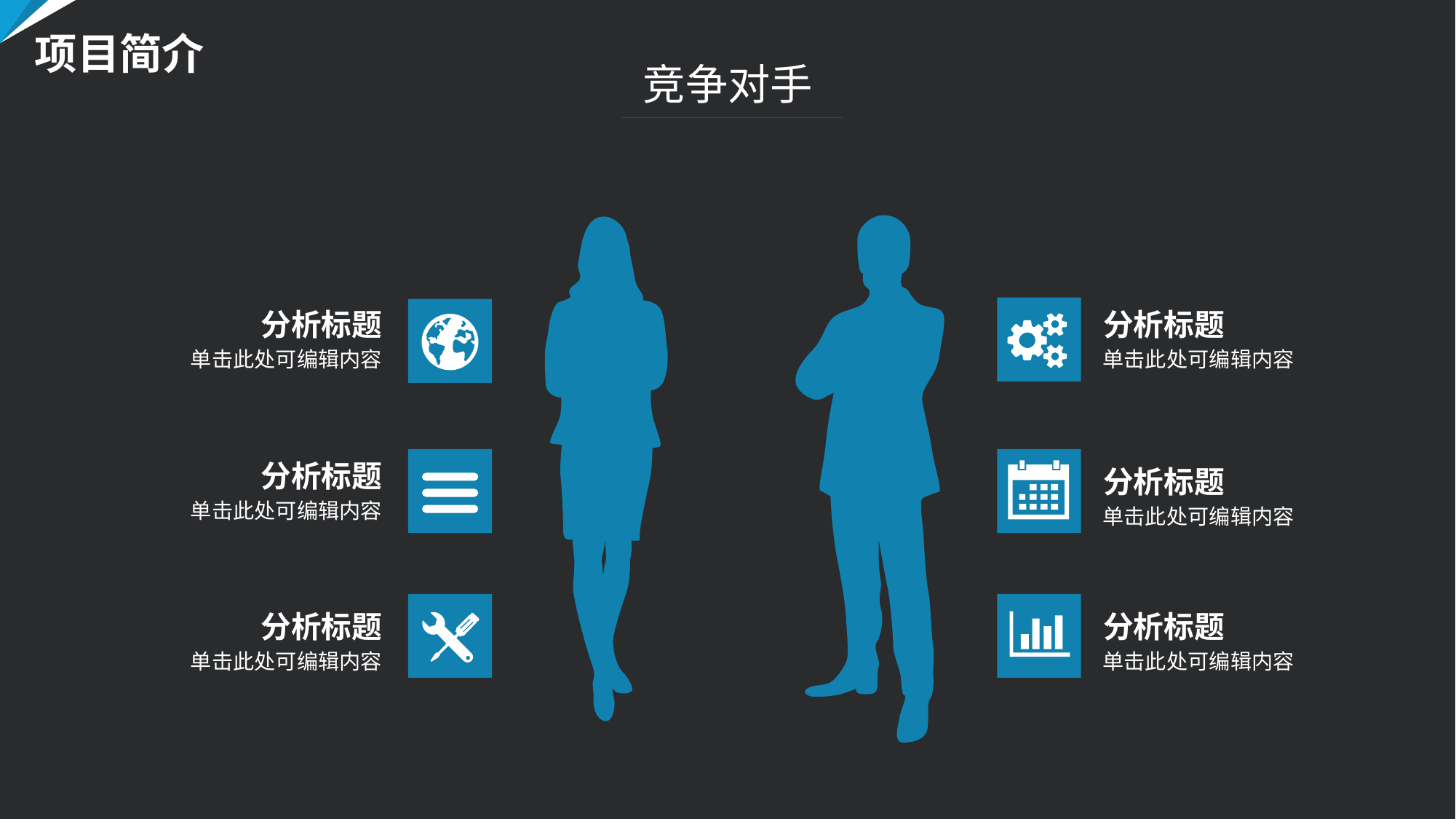

项目简介
竞争对手

分析标题
分析标题

单击此处可编辑内容
单击此处可编辑内容

分析标题

分析标题

单击此处可编辑内容
单击此处可编辑内容

分析标题
分析标题

单击此处可编辑内容
单击此处可编辑内容